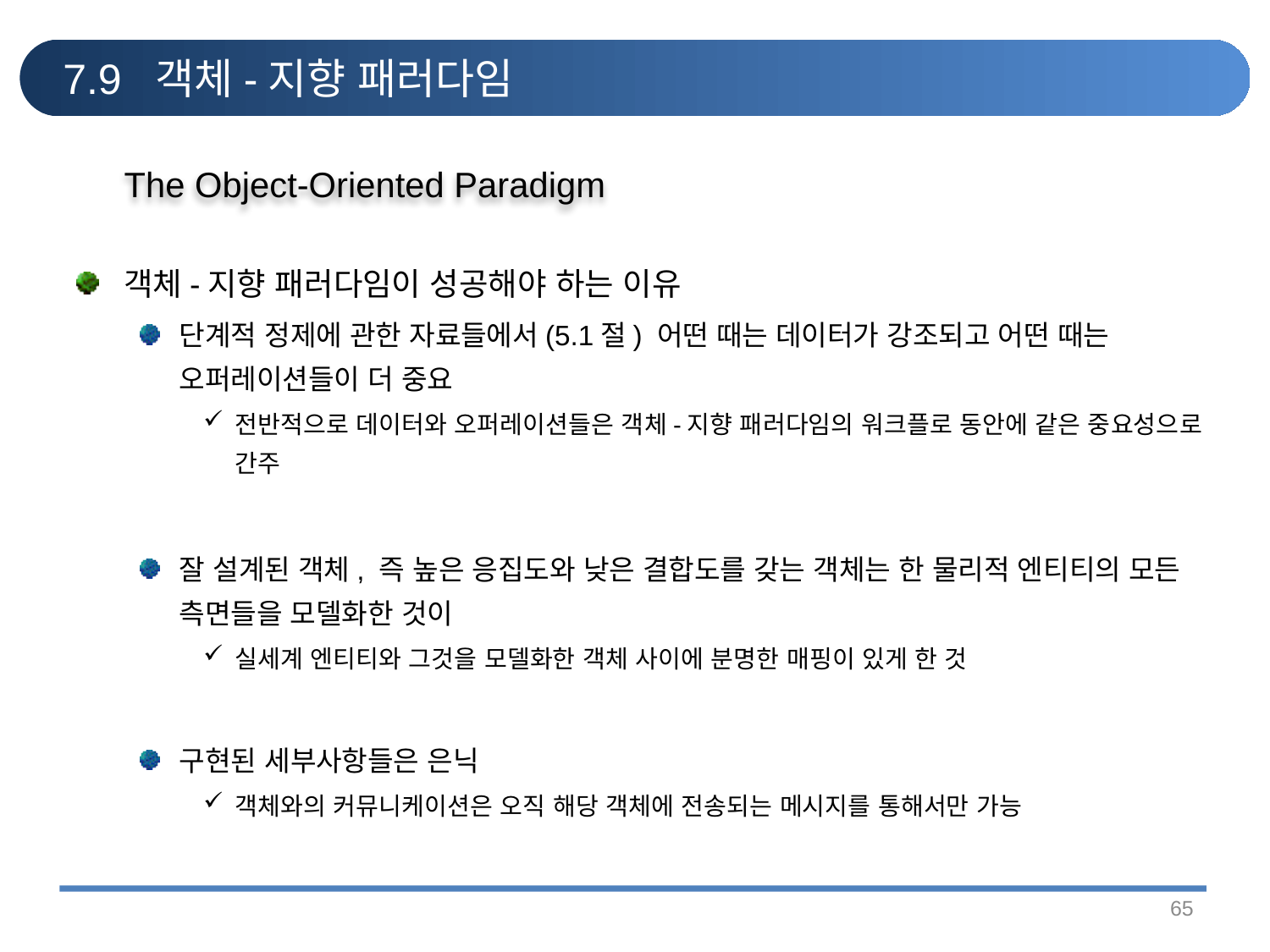

# 7.9  객체-지향 패러다임
The Object-Oriented Paradigm
객체-지향 패러다임이 성공해야 하는 이유
단계적 정제에 관한 자료들에서(5.1절) 어떤 때는 데이터가 강조되고 어떤 때는 오퍼레이션들이 더 중요
전반적으로 데이터와 오퍼레이션들은 객체-지향 패러다임의 워크플로 동안에 같은 중요성으로 간주

잘 설계된 객체, 즉 높은 응집도와 낮은 결합도를 갖는 객체는 한 물리적 엔티티의 모든 측면들을 모델화한 것이
실세계 엔티티와 그것을 모델화한 객체 사이에 분명한 매핑이 있게 한 것

구현된 세부사항들은 은닉
객체와의 커뮤니케이션은 오직 해당 객체에 전송되는 메시지를 통해서만 가능

65